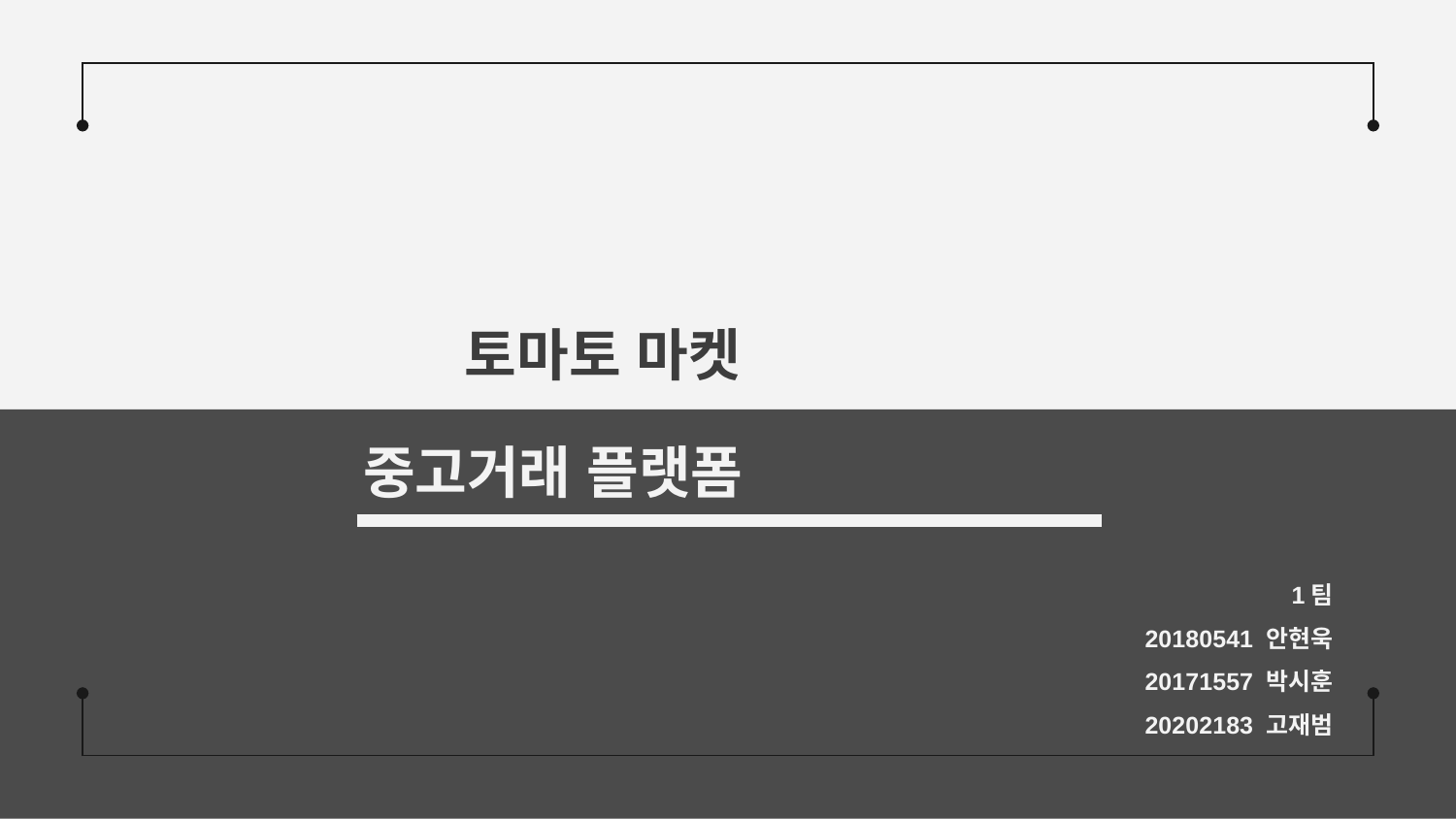

토마토 마켓

중고거래 플랫폼
1팀
20180541 안현욱
20171557 박시훈
20202183 고재범